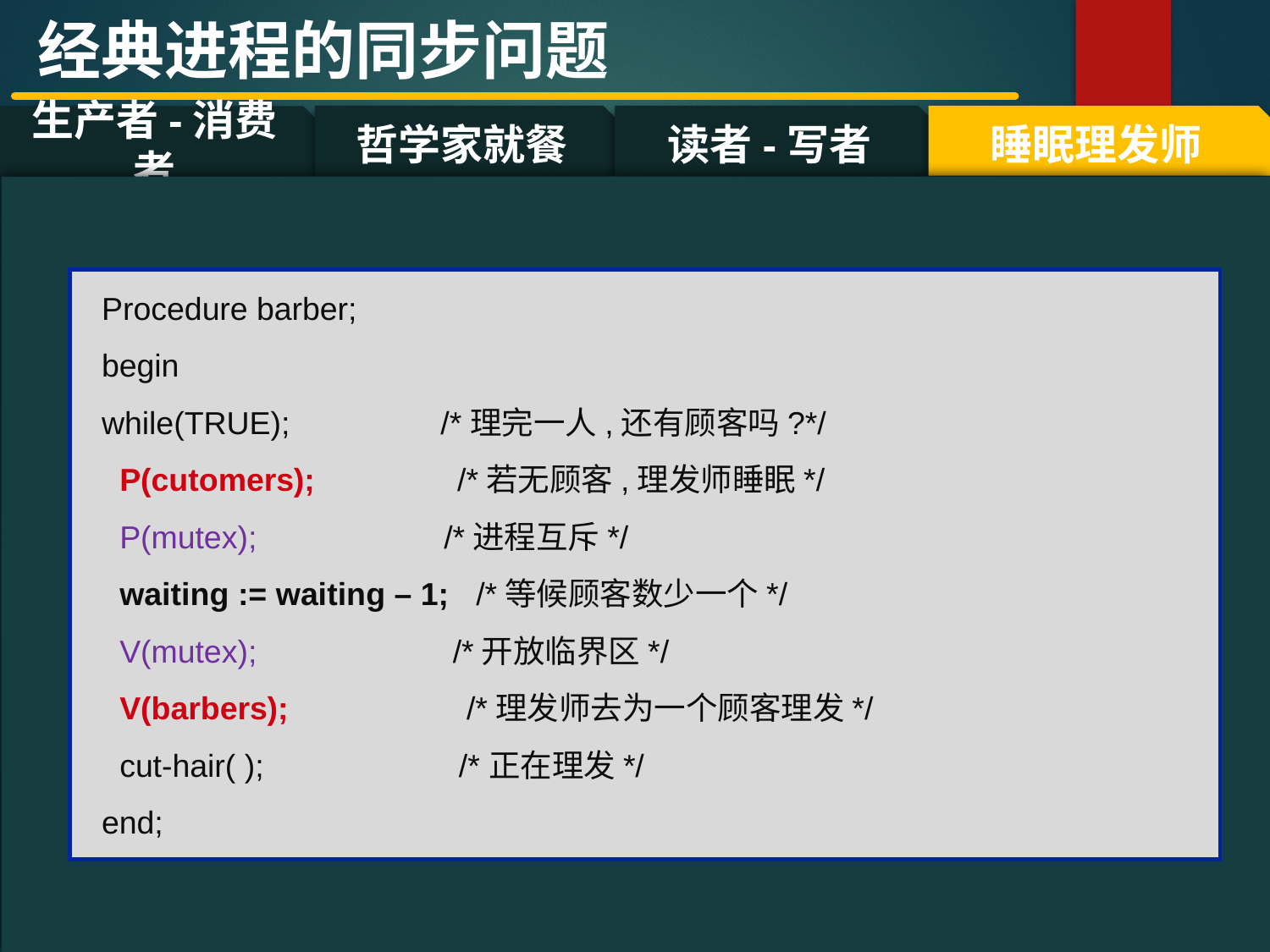

经典进程的同步问题
哲学家就餐
读者-写者
睡眠理发师
生产者-消费者
#
Procedure barber;
begin
while(TRUE);                 /*理完一人,还有顾客吗?*/
  P(cutomers);                /*若无顾客,理发师睡眠*/
  P(mutex);                     /*进程互斥*/
  waiting := waiting – 1;   /*等候顾客数少一个*/
  V(mutex);                      /*开放临界区*/
  V(barbers);                    /*理发师去为一个顾客理发*/
  cut-hair( );                      /*正在理发*/
end;